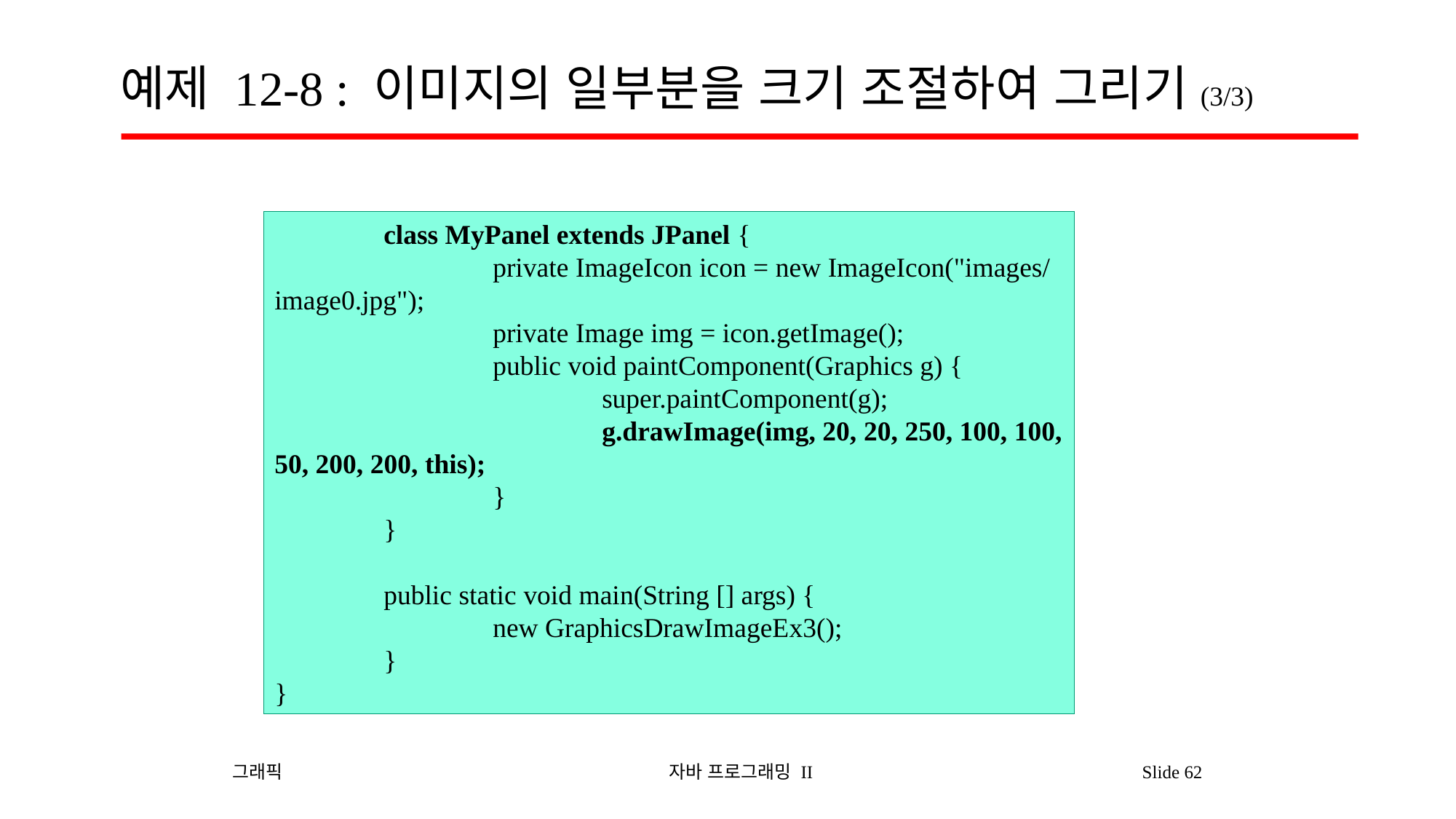

# 예제 12-8 : 이미지의 일부분을 크기 조절하여 그리기(3/3)
	class MyPanel extends JPanel {
		private ImageIcon icon = new ImageIcon("images/image0.jpg");
		private Image img = icon.getImage();
		public void paintComponent(Graphics g) {
			super.paintComponent(g);
			g.drawImage(img, 20, 20, 250, 100, 100, 50, 200, 200, this);
		}
	}

	public static void main(String [] args) {
		new GraphicsDrawImageEx3();
	}
}